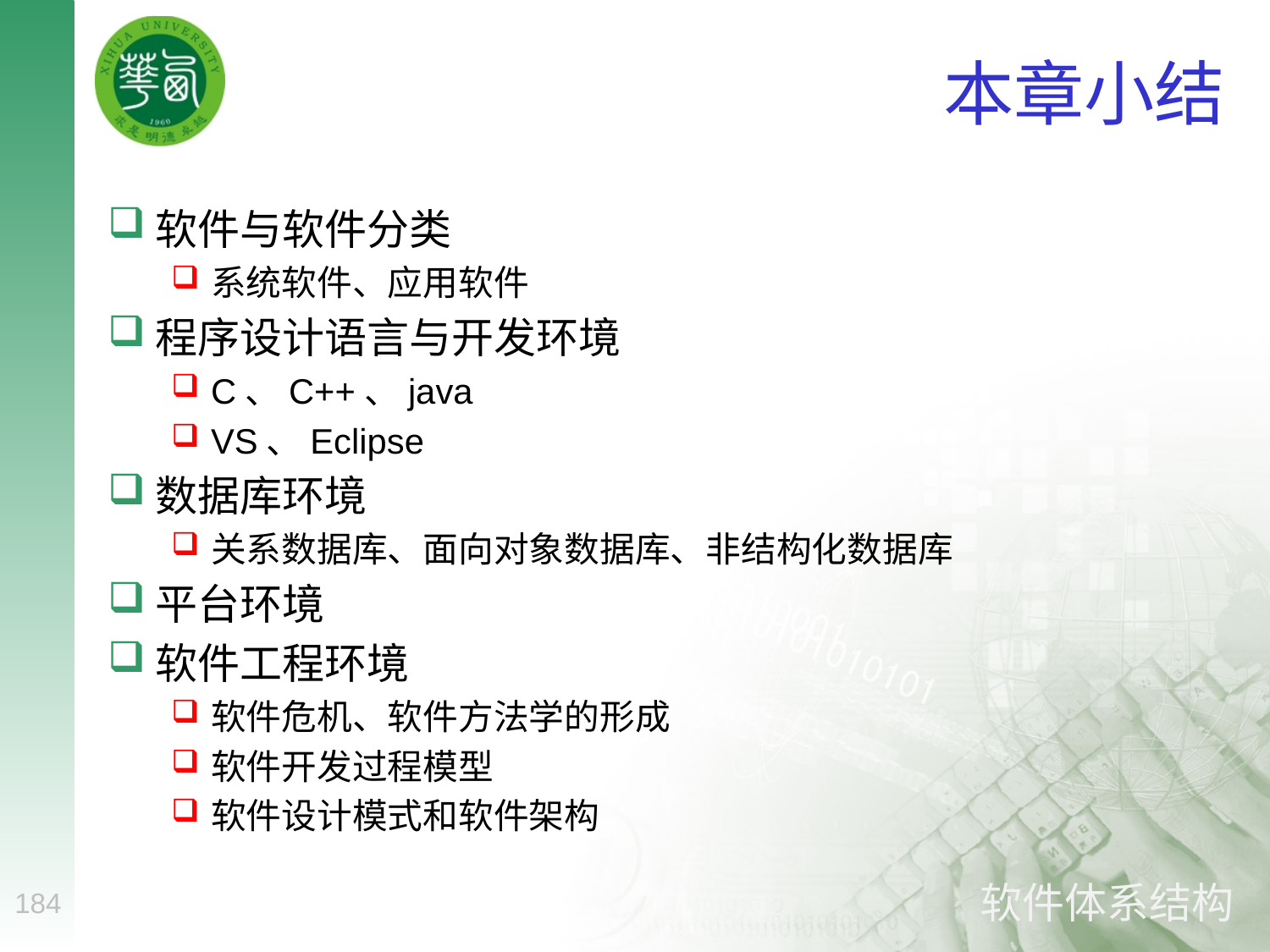

# 本章小结
软件与软件分类
系统软件、应用软件
程序设计语言与开发环境
C、C++、java
VS、Eclipse
数据库环境
关系数据库、面向对象数据库、非结构化数据库
平台环境
软件工程环境
软件危机、软件方法学的形成
软件开发过程模型
软件设计模式和软件架构
184